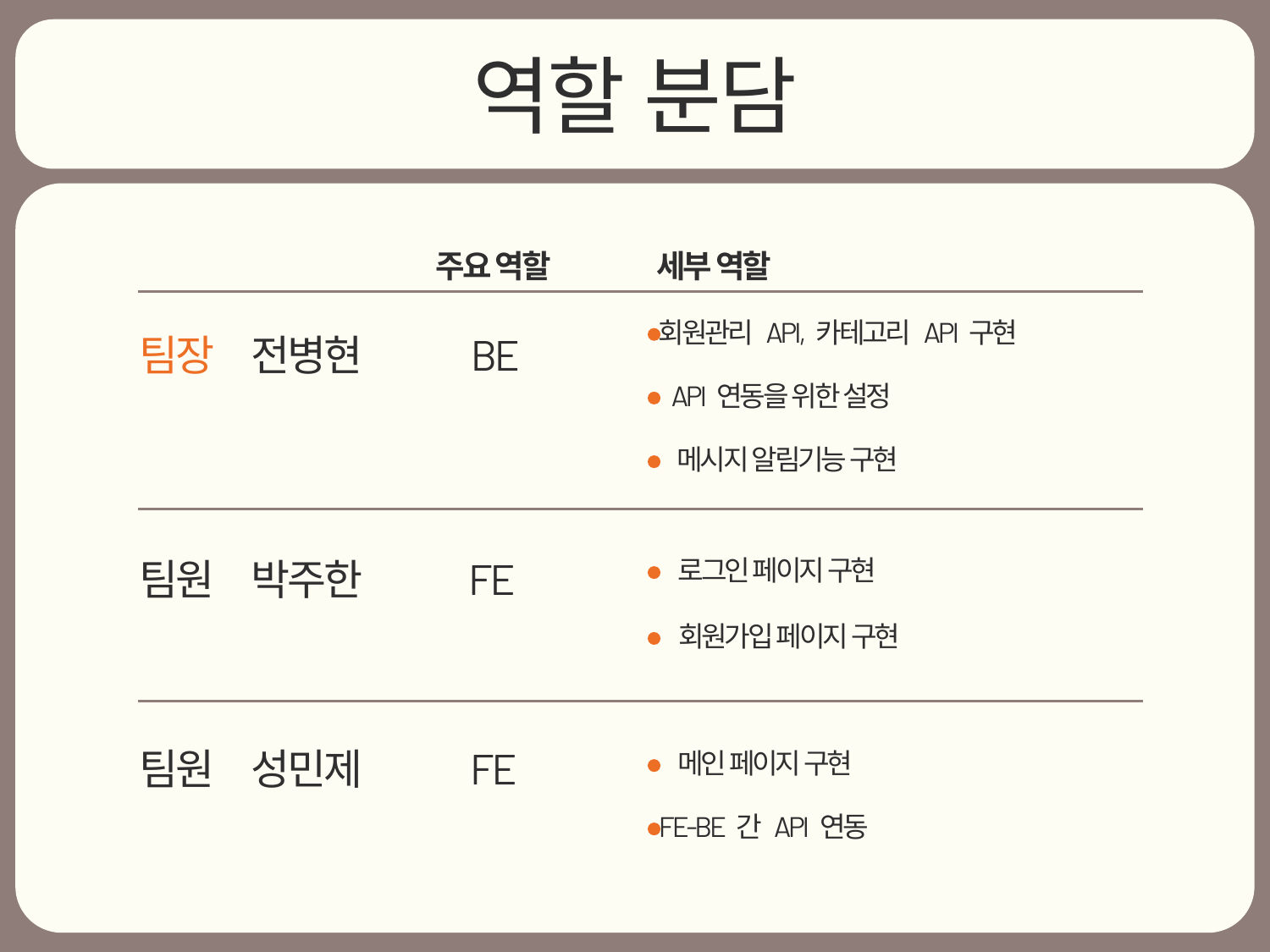

역할 분담
주요 역할
세부 역할
회원관리 API, 카테고리 API 구현

BE
팀장
전병현
API 연동을 위한 설정

메시지 알림기능 구현

팀원
박주한
FE
로그인 페이지 구현

회원가입 페이지 구현

팀원
성민제
FE
메인 페이지 구현

FE-BE 간 API 연동